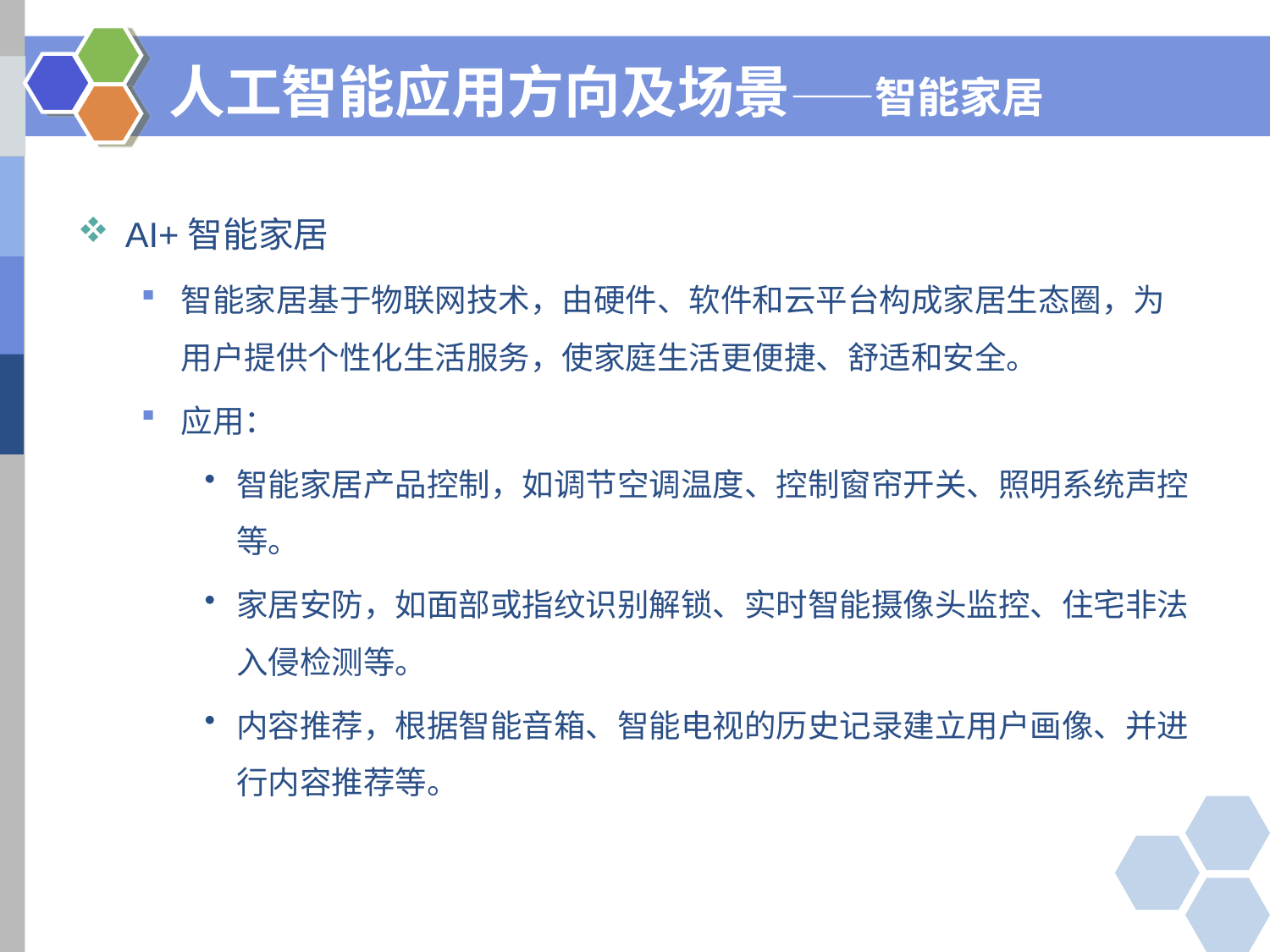

# 人工智能应用方向及场景——智能家居
AI+智能家居
智能家居基于物联网技术，由硬件、软件和云平台构成家居生态圈，为用户提供个性化生活服务，使家庭生活更便捷、舒适和安全。
应用：
智能家居产品控制，如调节空调温度、控制窗帘开关、照明系统声控等。
家居安防，如面部或指纹识别解锁、实时智能摄像头监控、住宅非法入侵检测等。
内容推荐，根据智能音箱、智能电视的历史记录建立用户画像、并进行内容推荐等。